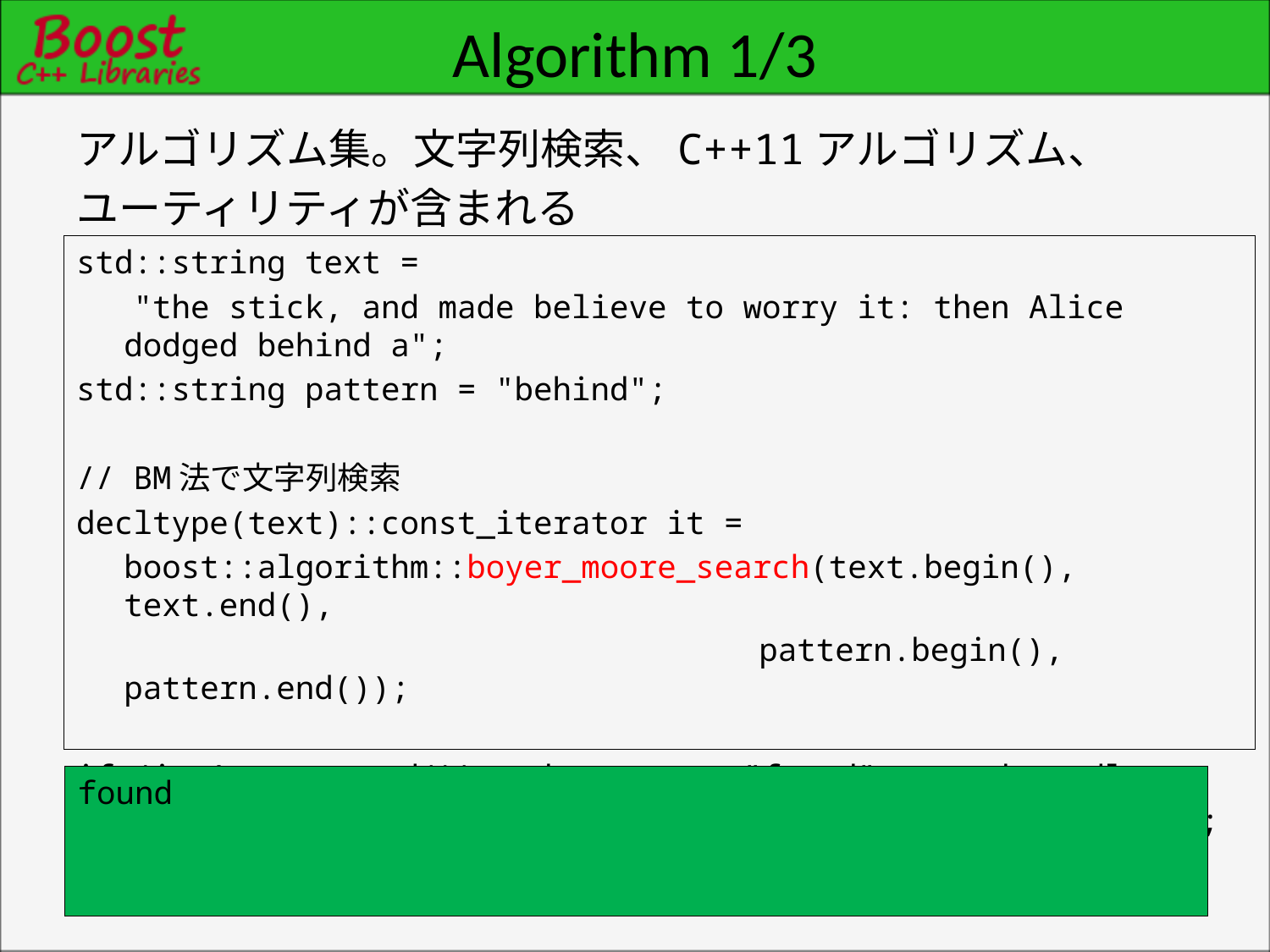

# Algorithm 1/3
アルゴリズム集。文字列検索、C++11アルゴリズム、
ユーティリティが含まれる
std::string text =
   "the stick, and made believe to worry it: then Alice dodged behind a";
std::string pattern = "behind";

// BM法で文字列検索
decltype(text)::const_iterator it =
	boost::algorithm::boyer_moore_search(text.begin(), text.end(),
						pattern.begin(), pattern.end());

if (it != text.end()) std::cout << "found" << std::endl;
else                  std::cout << "not found" << std::endl;
found